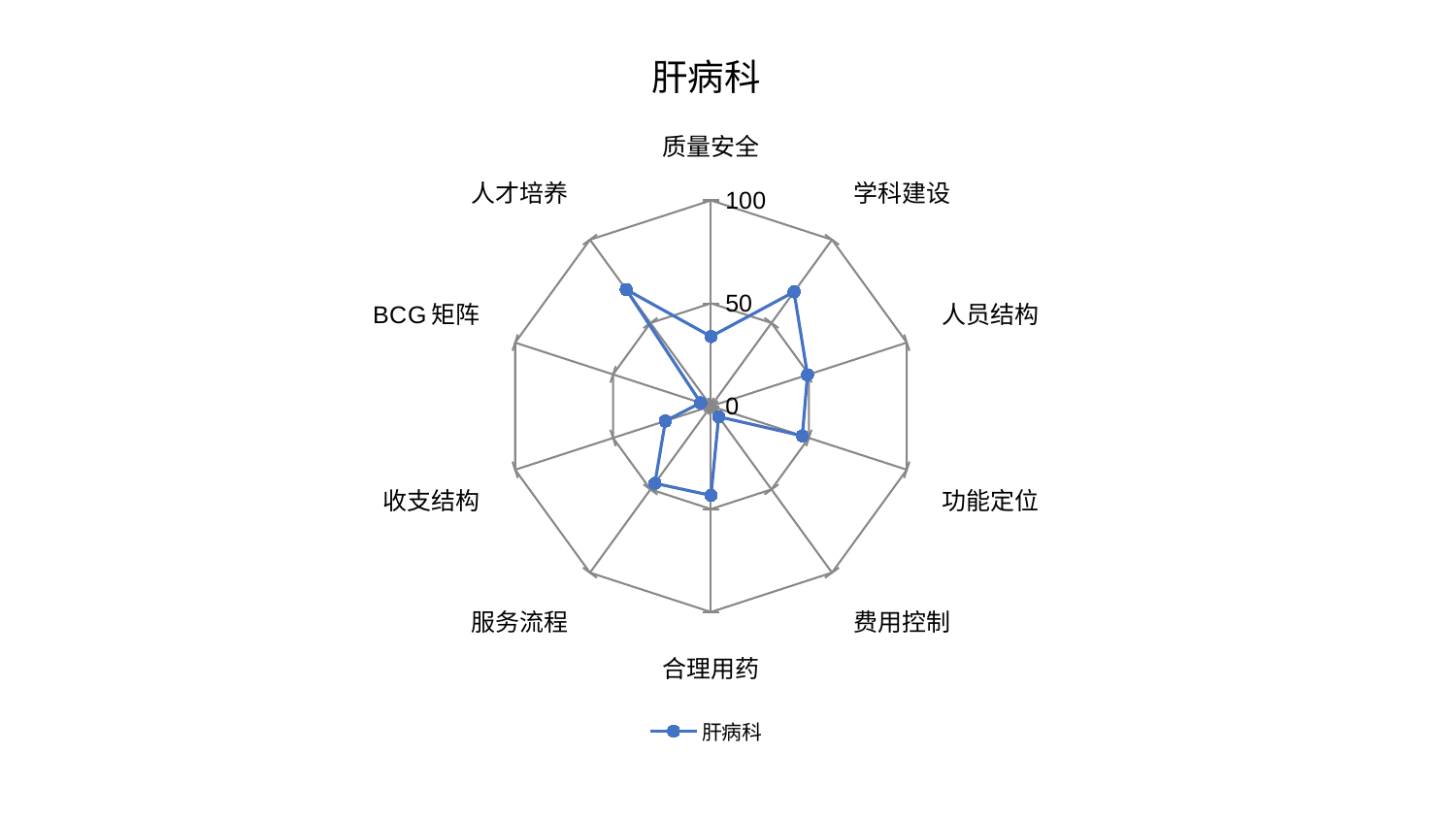

### Chart: 肝病科

| Category | 肝病科 |
|---|---|
| 质量安全 | 33.86939743029967 |
| 学科建设 | 68.67683391648326 |
| 人员结构 | 49.30001839410143 |
| 功能定位 | 46.68287796873101 |
| 费用控制 | 6.355560096222829 |
| 合理用药 | 43.353991169352234 |
| 服务流程 | 46.35156935371871 |
| 收支结构 | 23.298106787764414 |
| BCG矩阵 | 5.266876778089112 |
| 人才培养 | 70.06699781852063 |
133